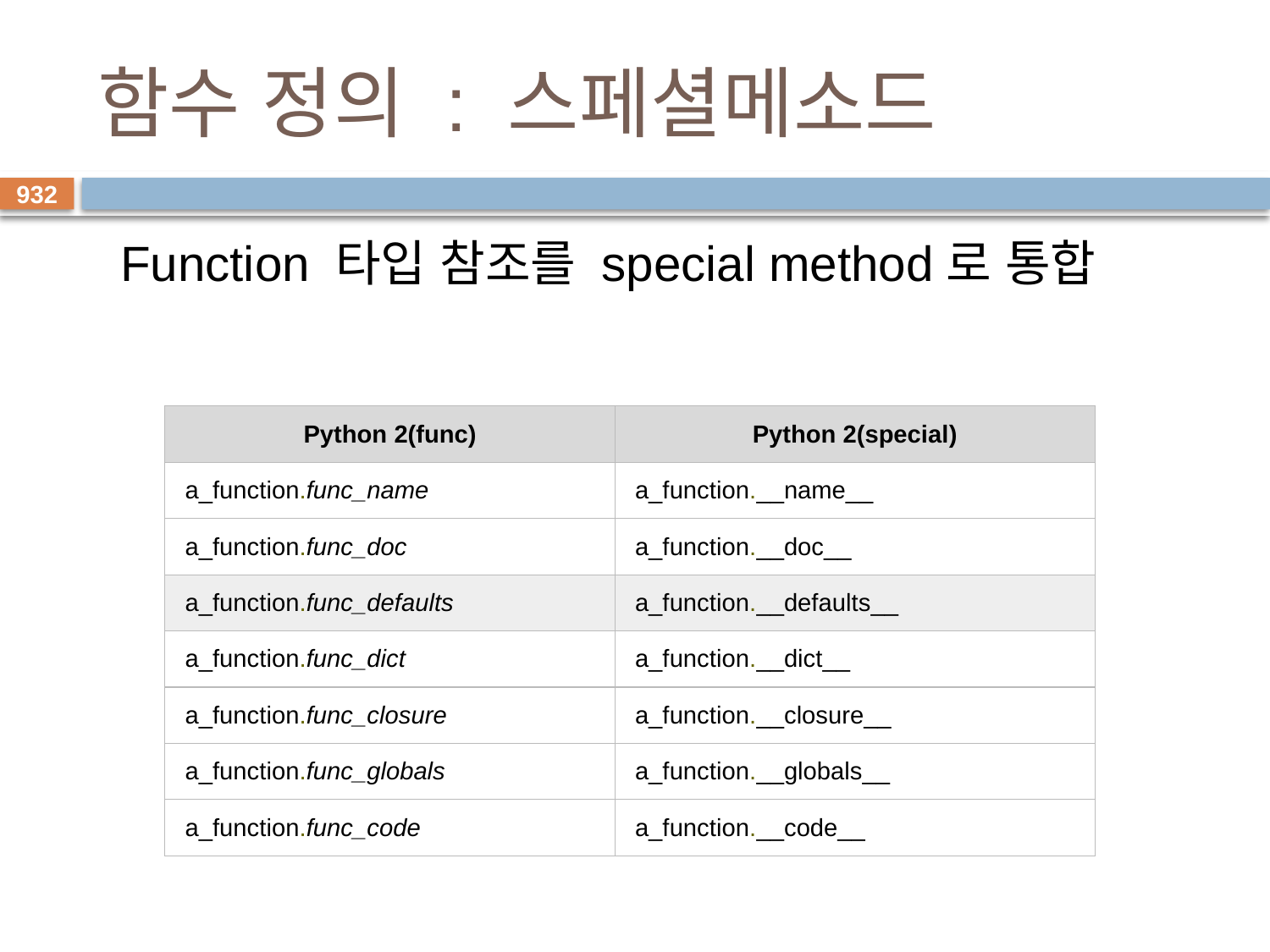

# 함수 정의 : 스페셜메소드
932
Function 타입 참조를 special method로 통합
| Python 2(func) | Python 2(special) |
| --- | --- |
| a\_function.func\_name | a\_function.\_\_name\_\_ |
| a\_function.func\_doc | a\_function.\_\_doc\_\_ |
| a\_function.func\_defaults | a\_function.\_\_defaults\_\_ |
| a\_function.func\_dict | a\_function.\_\_dict\_\_ |
| a\_function.func\_closure | a\_function.\_\_closure\_\_ |
| a\_function.func\_globals | a\_function.\_\_globals\_\_ |
| a\_function.func\_code | a\_function.\_\_code\_\_ |